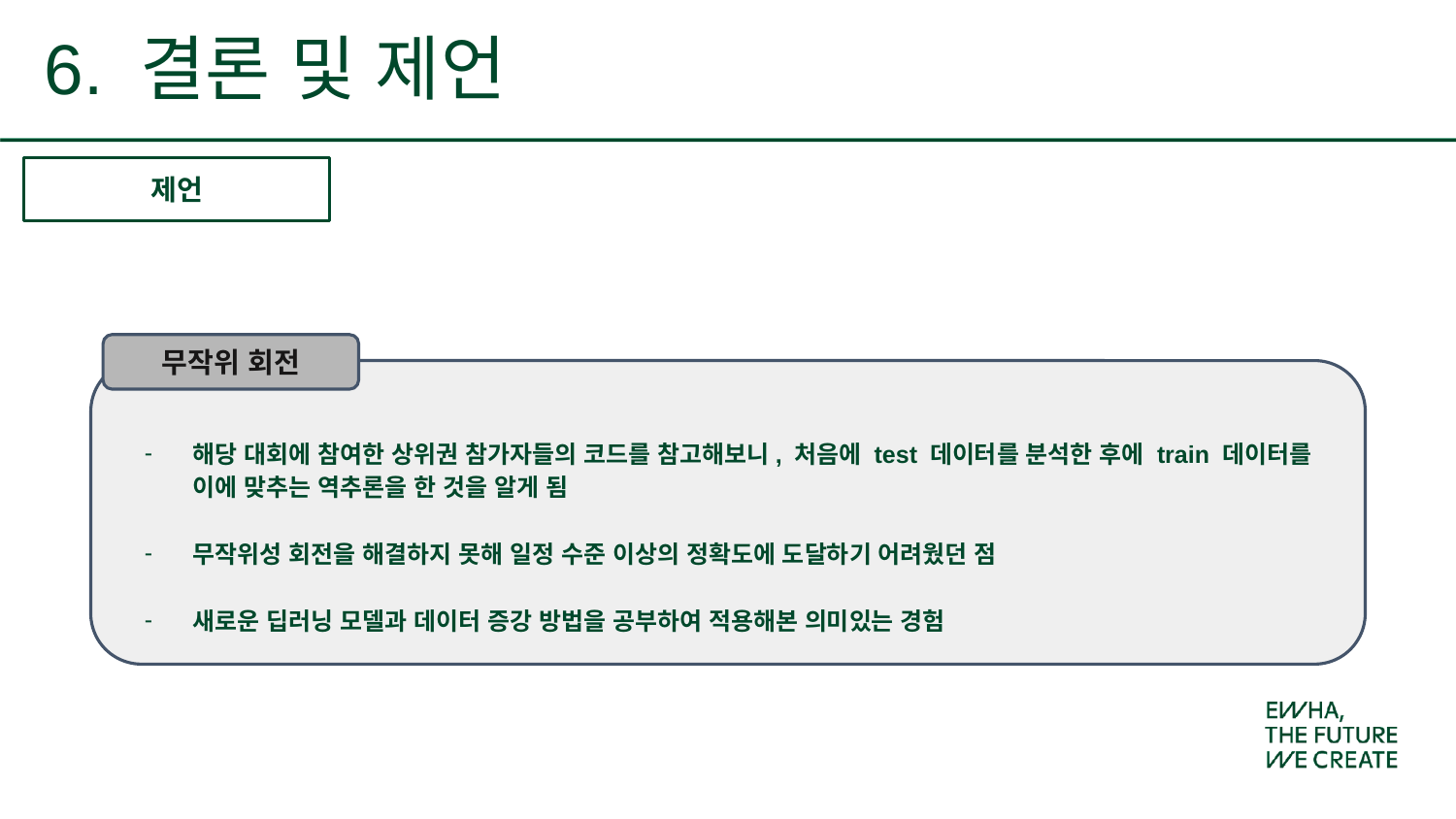

6. 결론 및 제언
제언
무작위 회전
해당 대회에 참여한 상위권 참가자들의 코드를 참고해보니, 처음에 test 데이터를 분석한 후에 train 데이터를 이에 맞추는 역추론을 한 것을 알게 됨

무작위성 회전을 해결하지 못해 일정 수준 이상의 정확도에 도달하기 어려웠던 점

새로운 딥러닝 모델과 데이터 증강 방법을 공부하여 적용해본 의미있는 경험